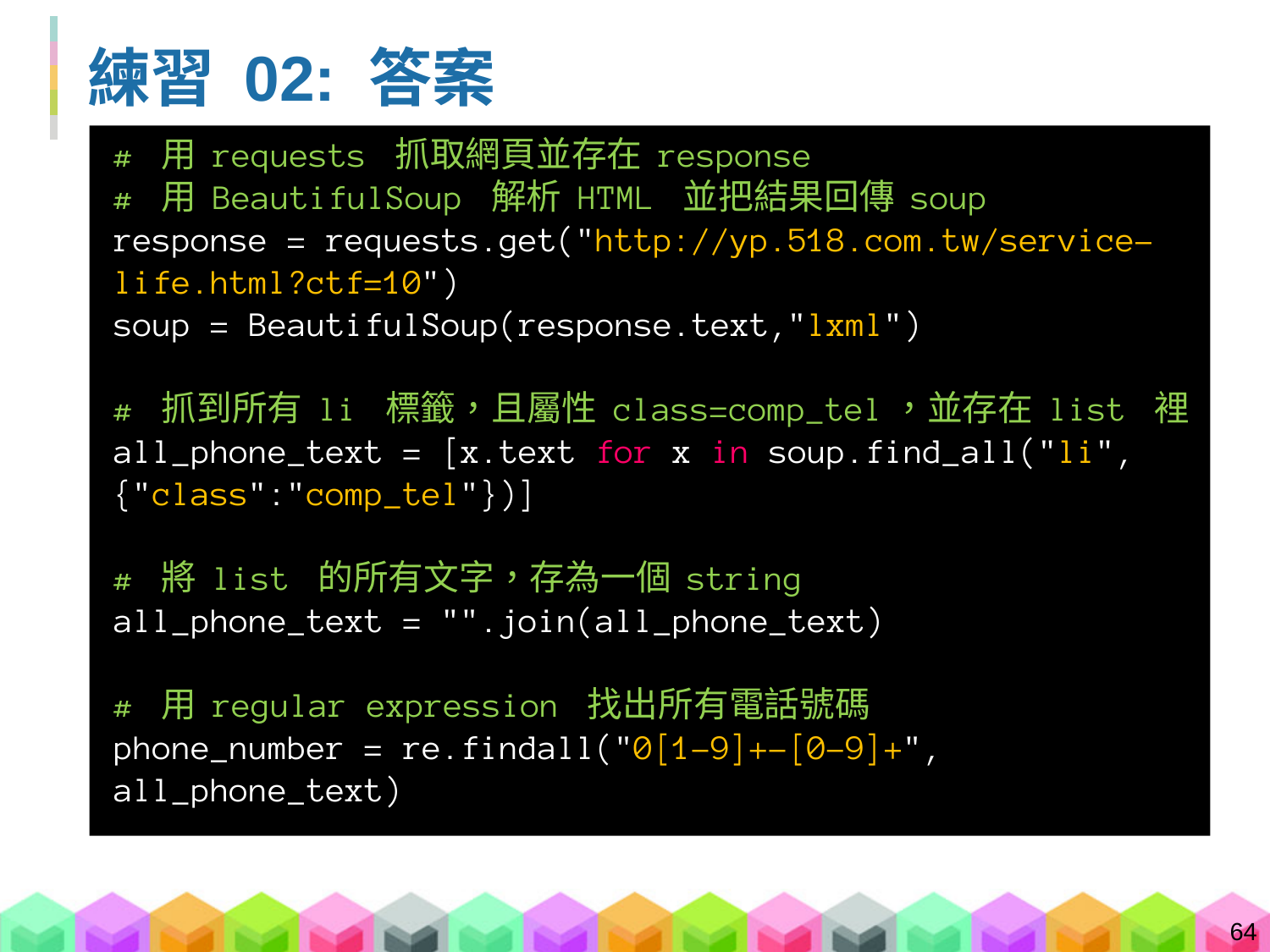

# 練習 02: 答案
# 用 requests 抓取網頁並存在 response
# 用 BeautifulSoup 解析 HTML 並把結果回傳 soup
response = requests.get("http://yp.518.com.tw/service-life.html?ctf=10")
soup = BeautifulSoup(response.text,"lxml")

# 抓到所有 li 標籤，且屬性 class=comp_tel，並存在 list 裡
all_phone_text = [x.text for x in soup.find_all("li", {"class":"comp_tel"})]

# 將 list 的所有文字，存為一個 string
all_phone_text = "".join(all_phone_text)

# 用 regular expression 找出所有電話號碼
phone_number = re.findall("0[1-9]+-[0-9]+", all_phone_text)
64